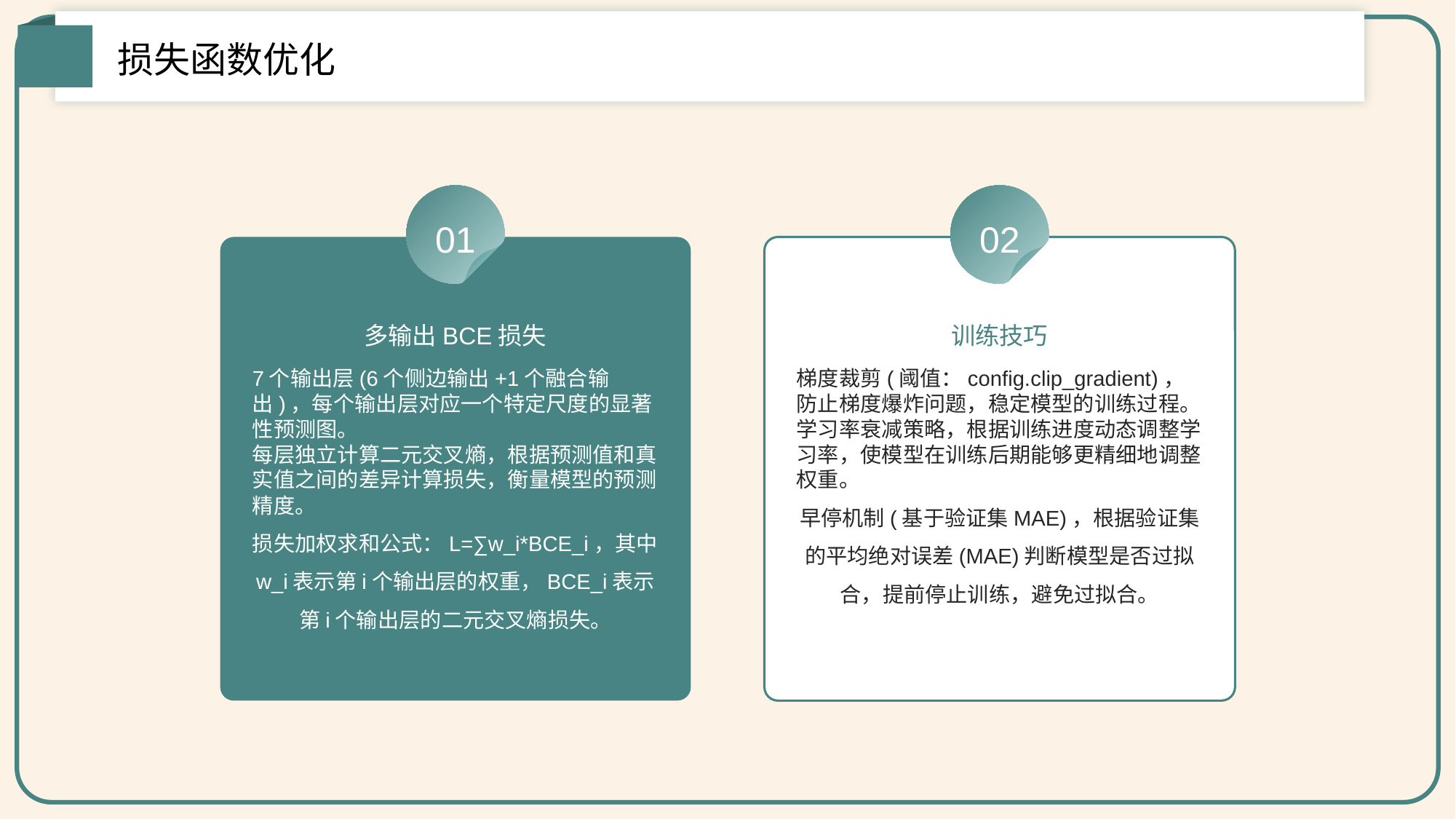

损失函数优化

01
02

多输出BCE损失
训练技巧
7个输出层(6个侧边输出+1个融合输出)，每个输出层对应一个特定尺度的显著性预测图。
每层独立计算二元交叉熵，根据预测值和真实值之间的差异计算损失，衡量模型的预测精度。
损失加权求和公式：L=∑w_i*BCE_i，其中w_i表示第i个输出层的权重，BCE_i表示第i个输出层的二元交叉熵损失。
梯度裁剪(阈值：config.clip_gradient)，防止梯度爆炸问题，稳定模型的训练过程。
学习率衰减策略，根据训练进度动态调整学习率，使模型在训练后期能够更精细地调整权重。
早停机制(基于验证集MAE)，根据验证集的平均绝对误差(MAE)判断模型是否过拟合，提前停止训练，避免过拟合。